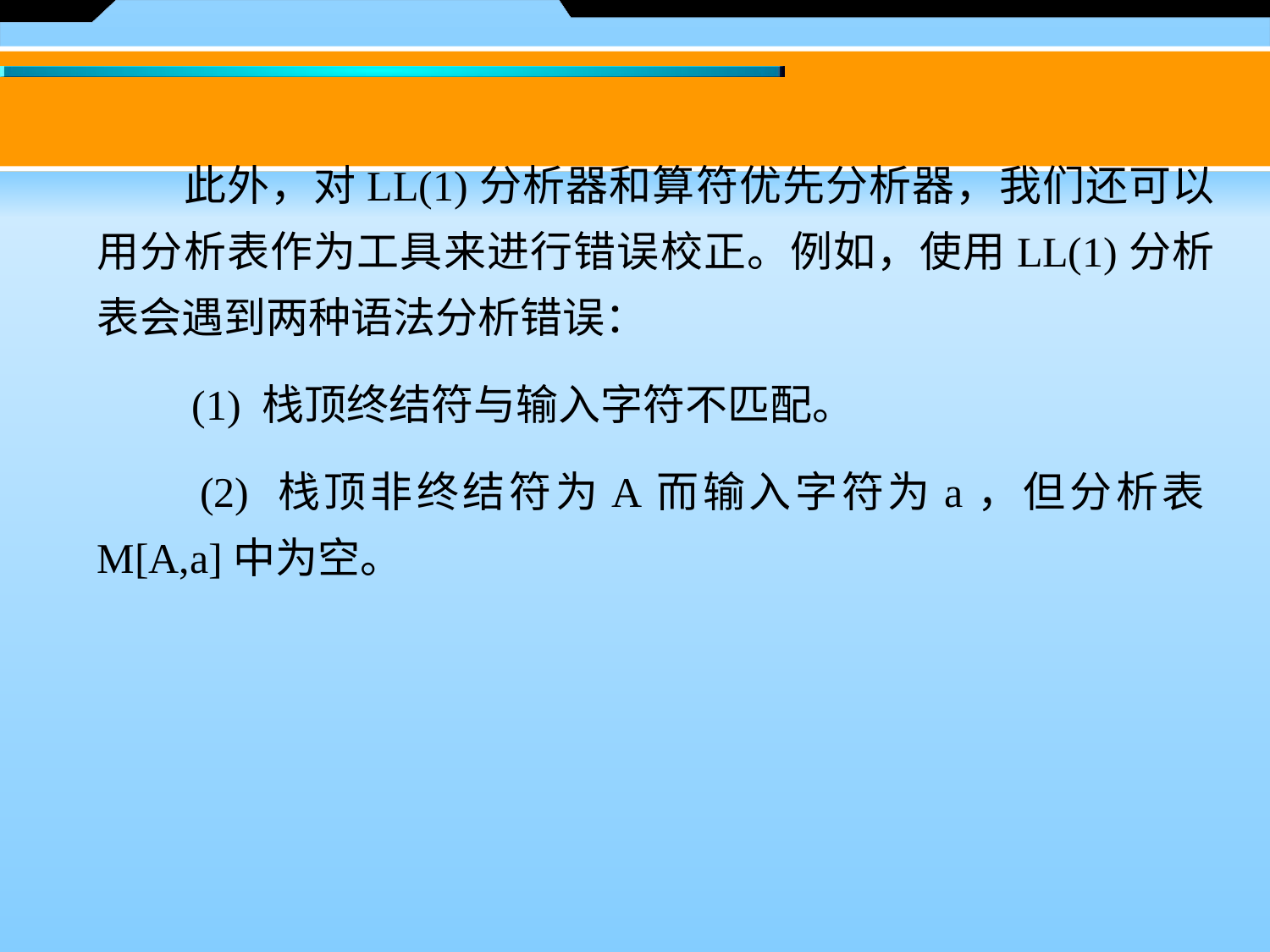

此外，对LL(1)分析器和算符优先分析器，我们还可以用分析表作为工具来进行错误校正。例如，使用LL(1)分析表会遇到两种语法分析错误：
　　(1) 栈顶终结符与输入字符不匹配。
　　(2) 栈顶非终结符为A而输入字符为a，但分析表M[A,a]中为空。